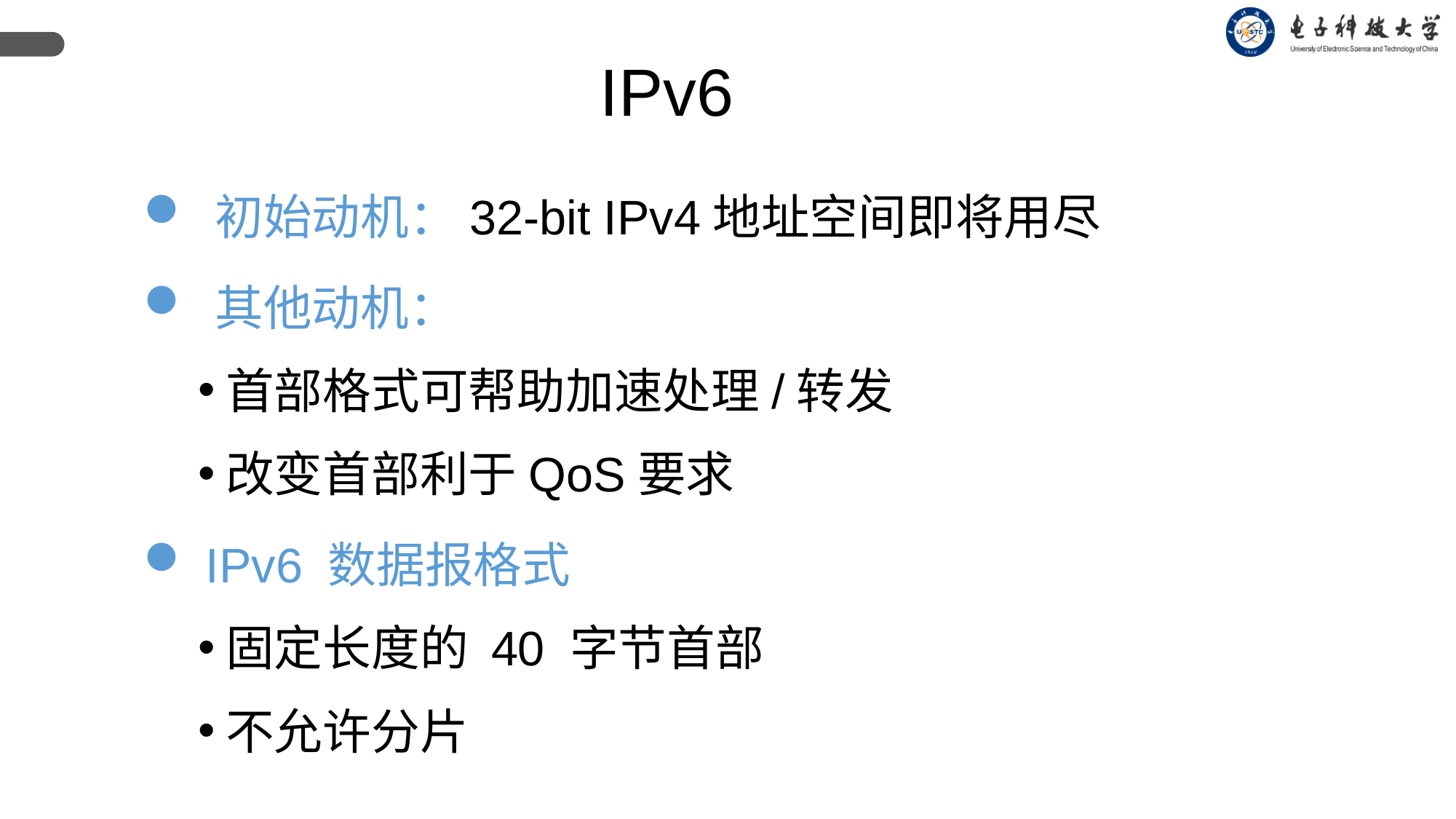

IPv6
 初始动机：32-bit IPv4地址空间即将用尽
 其他动机：
首部格式可帮助加速处理/转发
改变首部利于QoS要求
 IPv6 数据报格式
固定长度的 40 字节首部
不允许分片